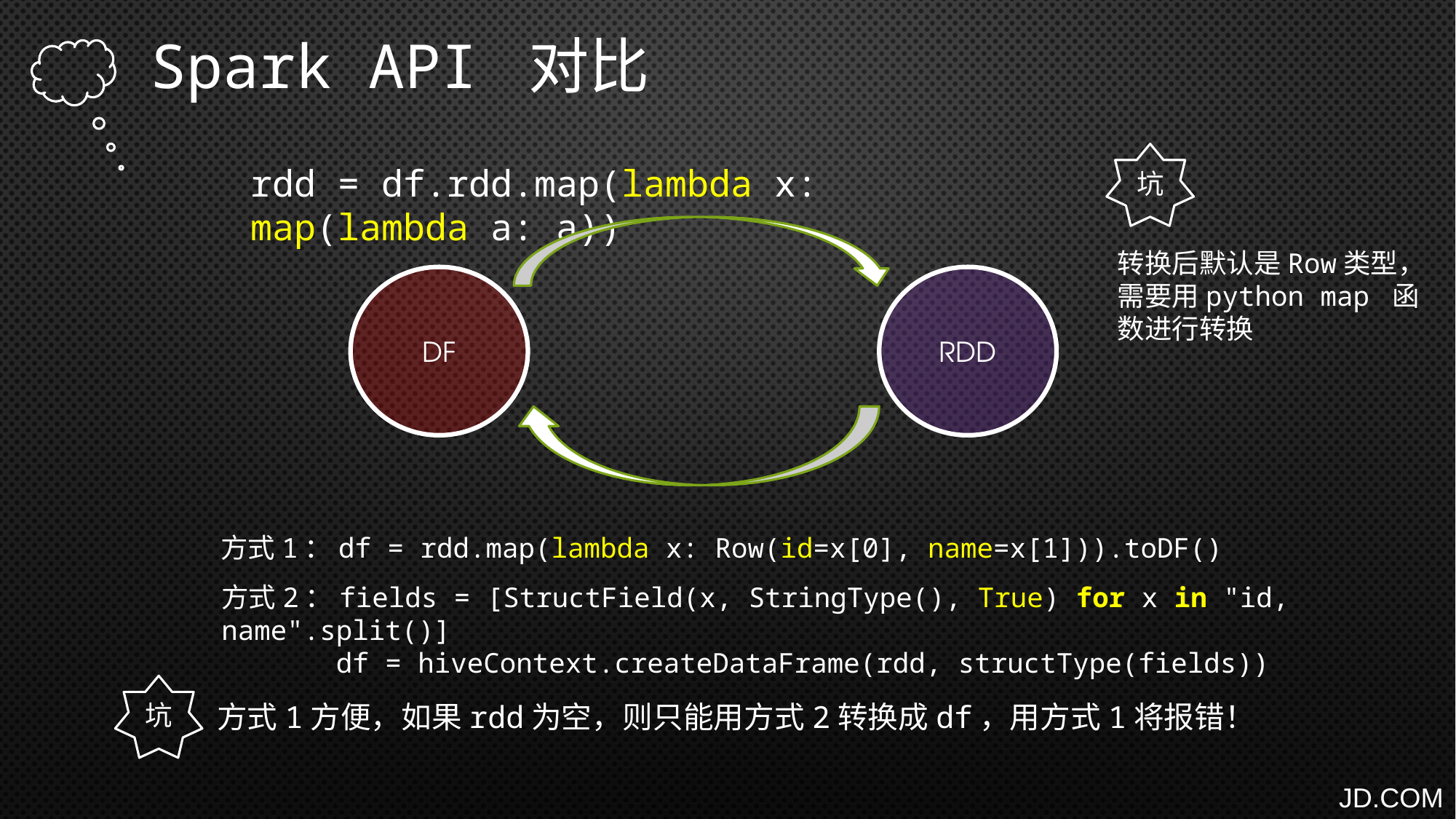

Spark API 对比

坑
rdd = df.rdd.map(lambda x: map(lambda a: a))

转换后默认是Row类型，需要用python map 函数进行转换
DF
RDD

方式1：df = rdd.map(lambda x: Row(id=x[0], name=x[1])).toDF()
方式2：fields = [StructField(x, StringType(), True) for x in "id, name".split()]
       df = hiveContext.createDataFrame(rdd, structType(fields))
坑
方式1方便，如果rdd为空，则只能用方式2转换成df，用方式1将报错！
JD.COM